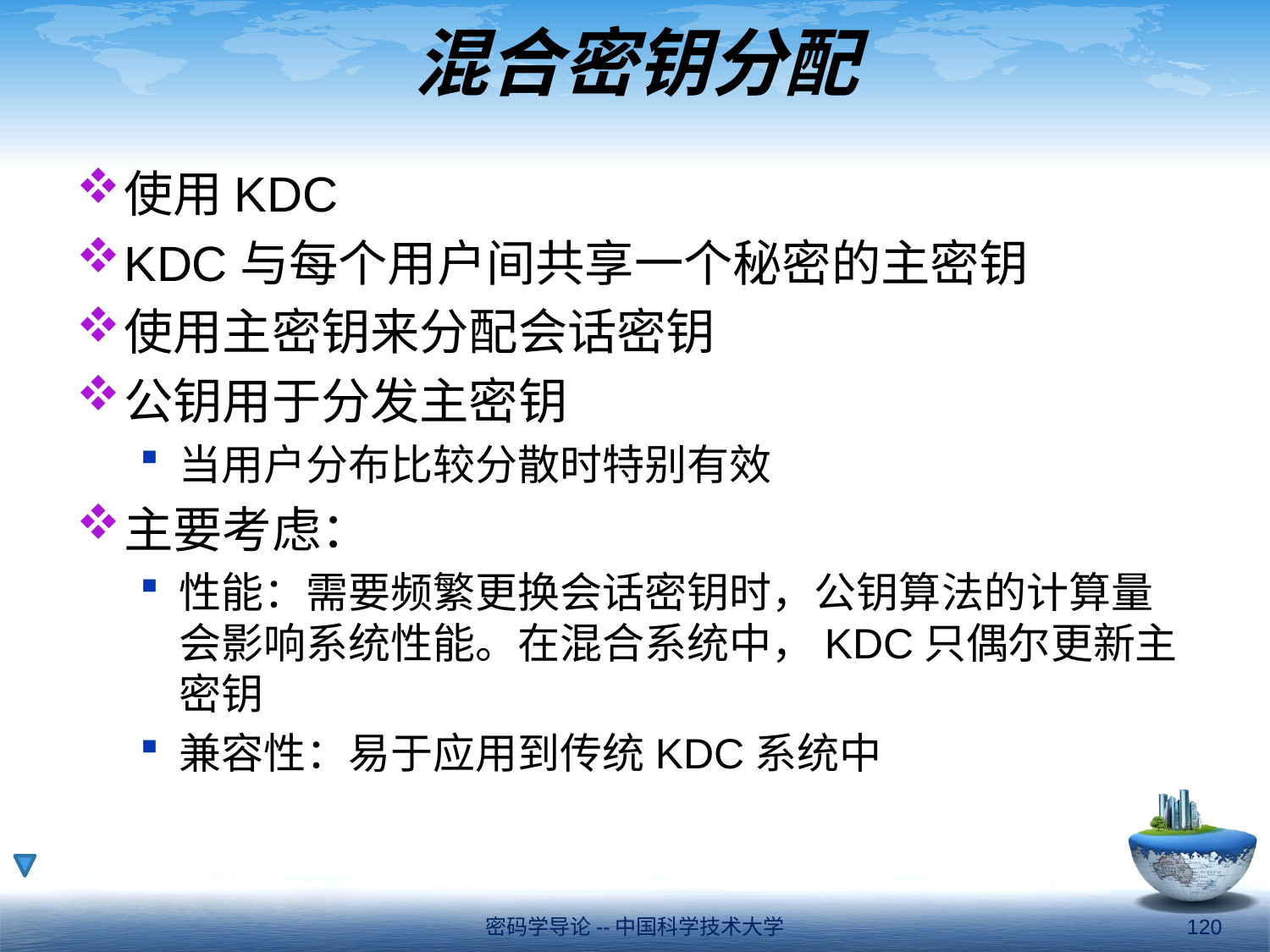

# 混合密钥分配
使用KDC
KDC与每个用户间共享一个秘密的主密钥
使用主密钥来分配会话密钥
公钥用于分发主密钥
当用户分布比较分散时特别有效
主要考虑：
性能：需要频繁更换会话密钥时，公钥算法的计算量会影响系统性能。在混合系统中，KDC只偶尔更新主密钥
兼容性：易于应用到传统KDC系统中

密码学导论--中国科学技术大学
120